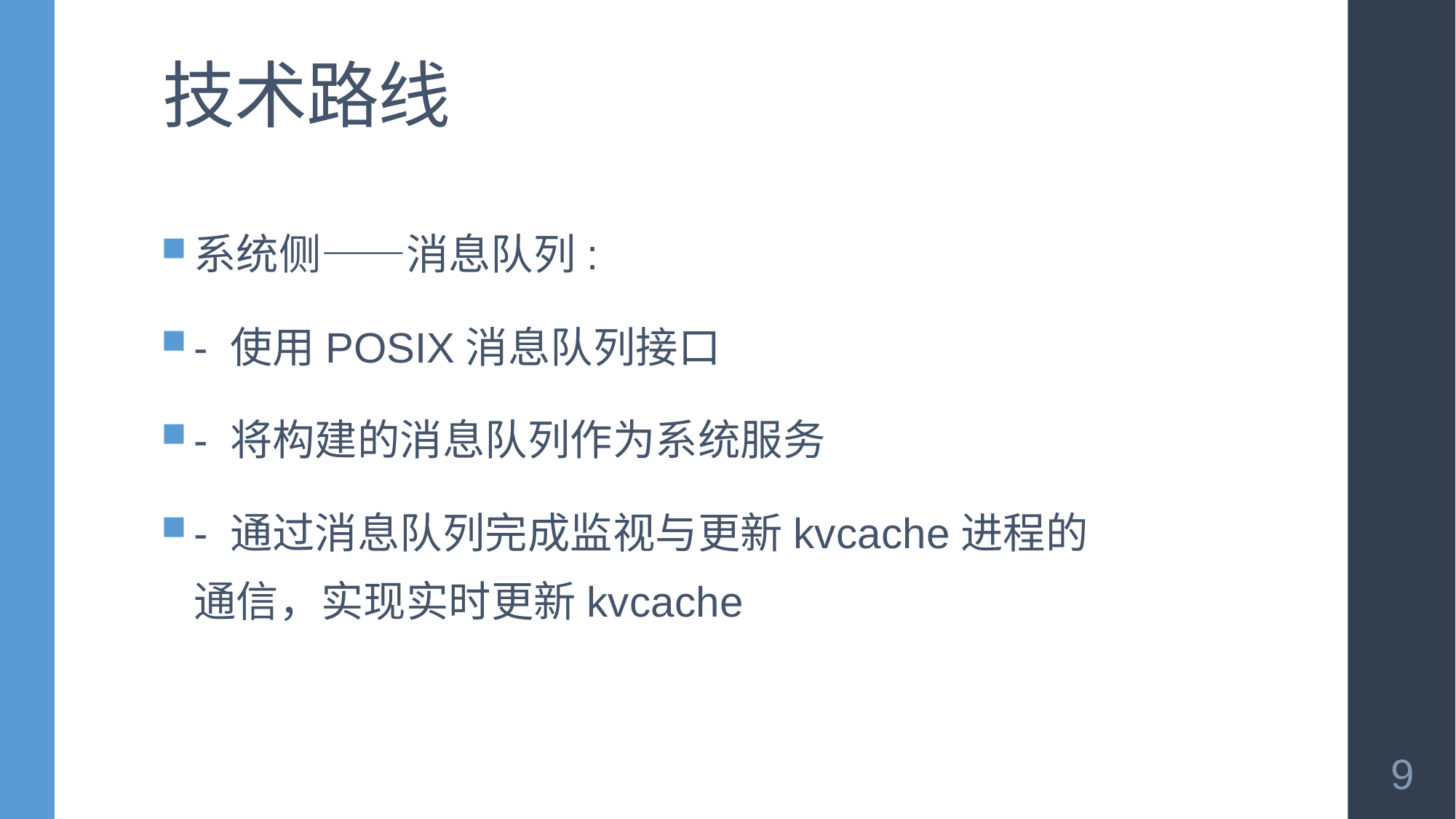

# 技术路线
系统侧——消息队列:
- 使用POSIX消息队列接口
- 将构建的消息队列作为系统服务
- 通过消息队列完成监视与更新kvcache进程的通信，实现实时更新kvcache

9